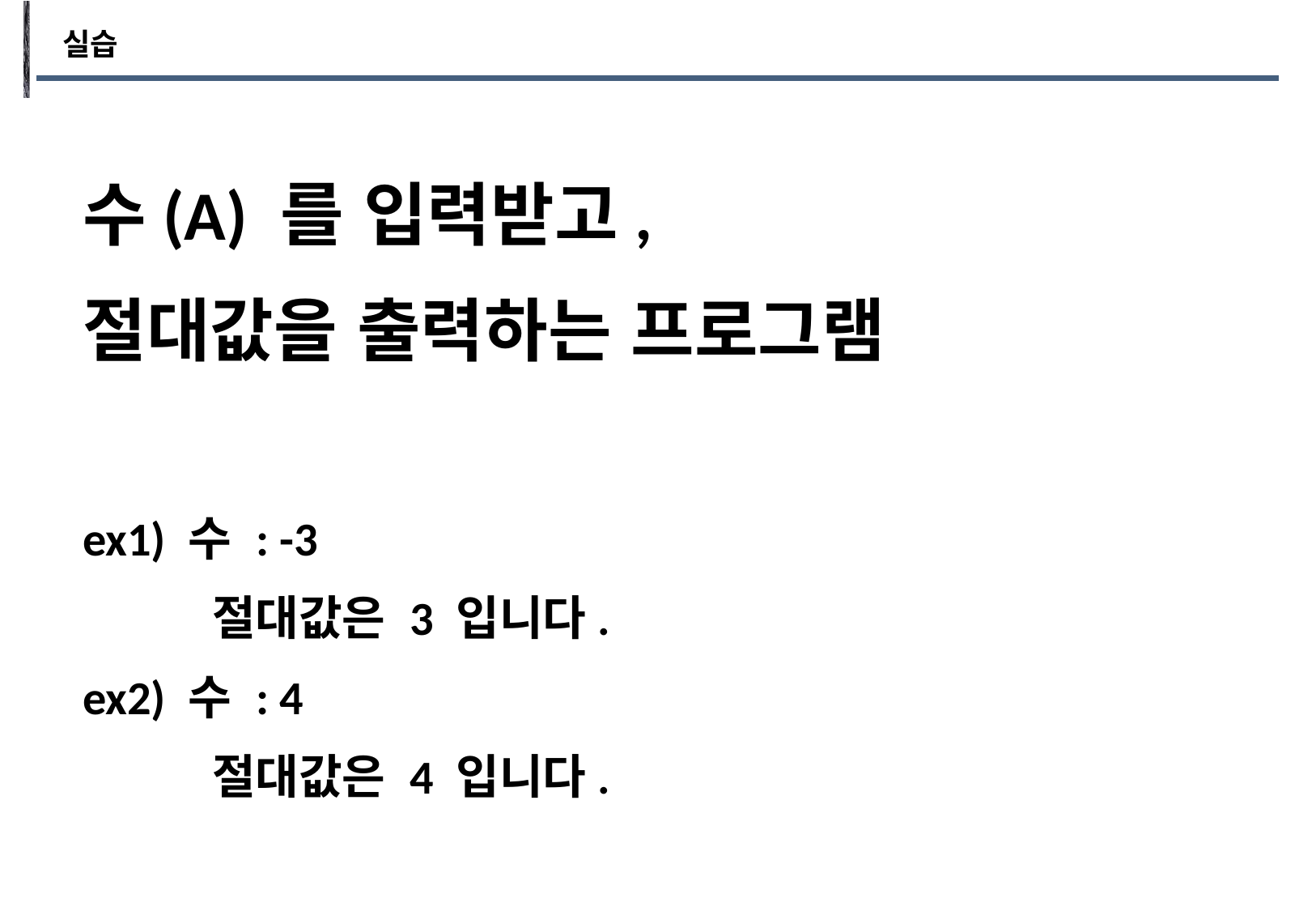

실습

수(A) 를 입력받고,
절대값을 출력하는 프로그램

ex1) 수 : -3
         절대값은 3 입니다.
ex2) 수 : 4
         절대값은 4 입니다.